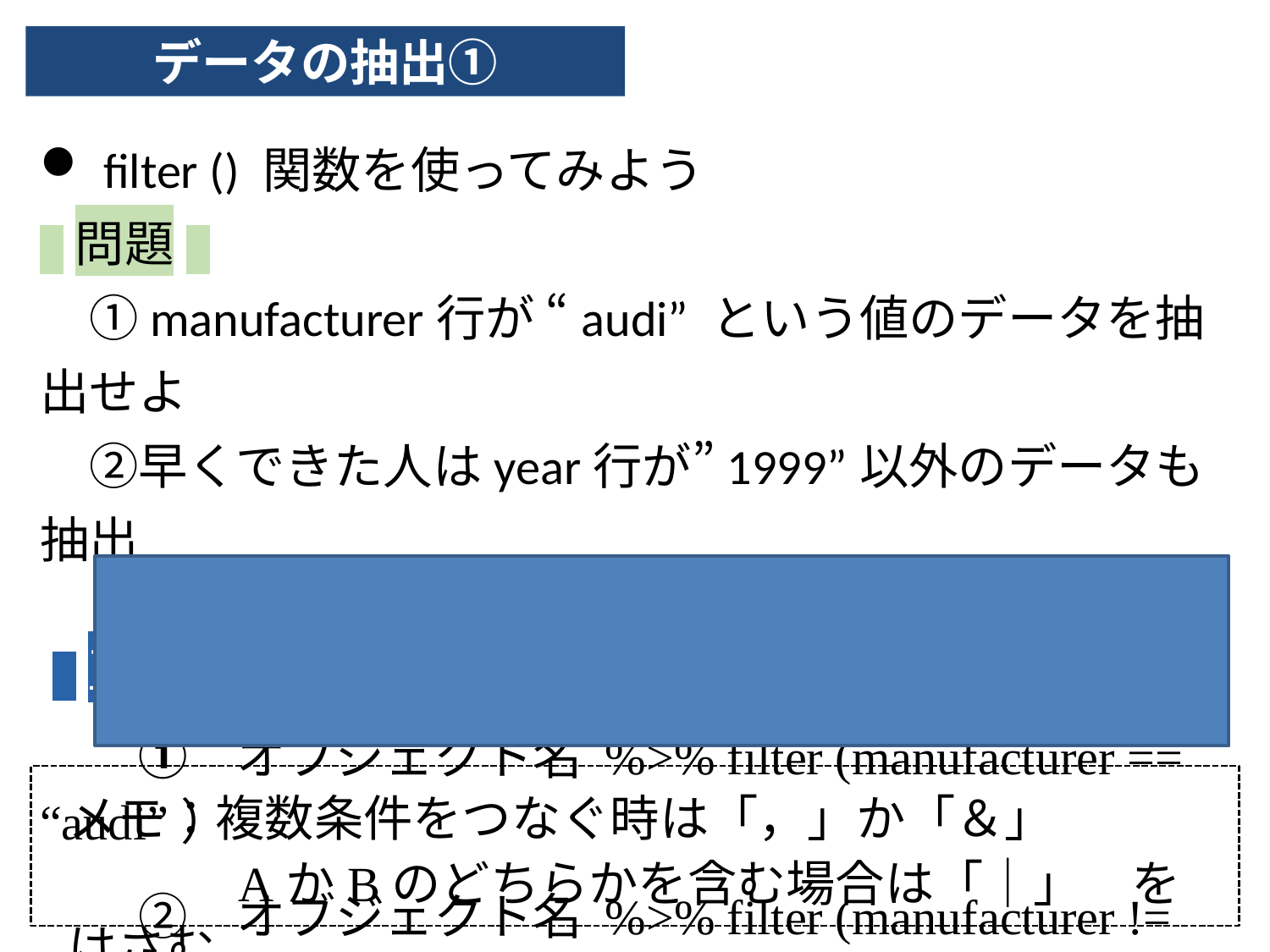

データの抽出①
filter () 関数を使ってみよう
a問題a
　①manufacturer行が “audi” という値のデータを抽出せよ
　②早くできた人はyear行が”1999”以外のデータも抽出

 a正解a
　　①　オブジェクト名 %>% filter (manufacturer == “audi”）
　　②　オブジェクト名 %>% filter (manufacturer != “1999”)

メモ：複数条件をつなぐ時は「，」か「＆」
　　　 AかBのどちらかを含む場合は「｜」　をはさむ